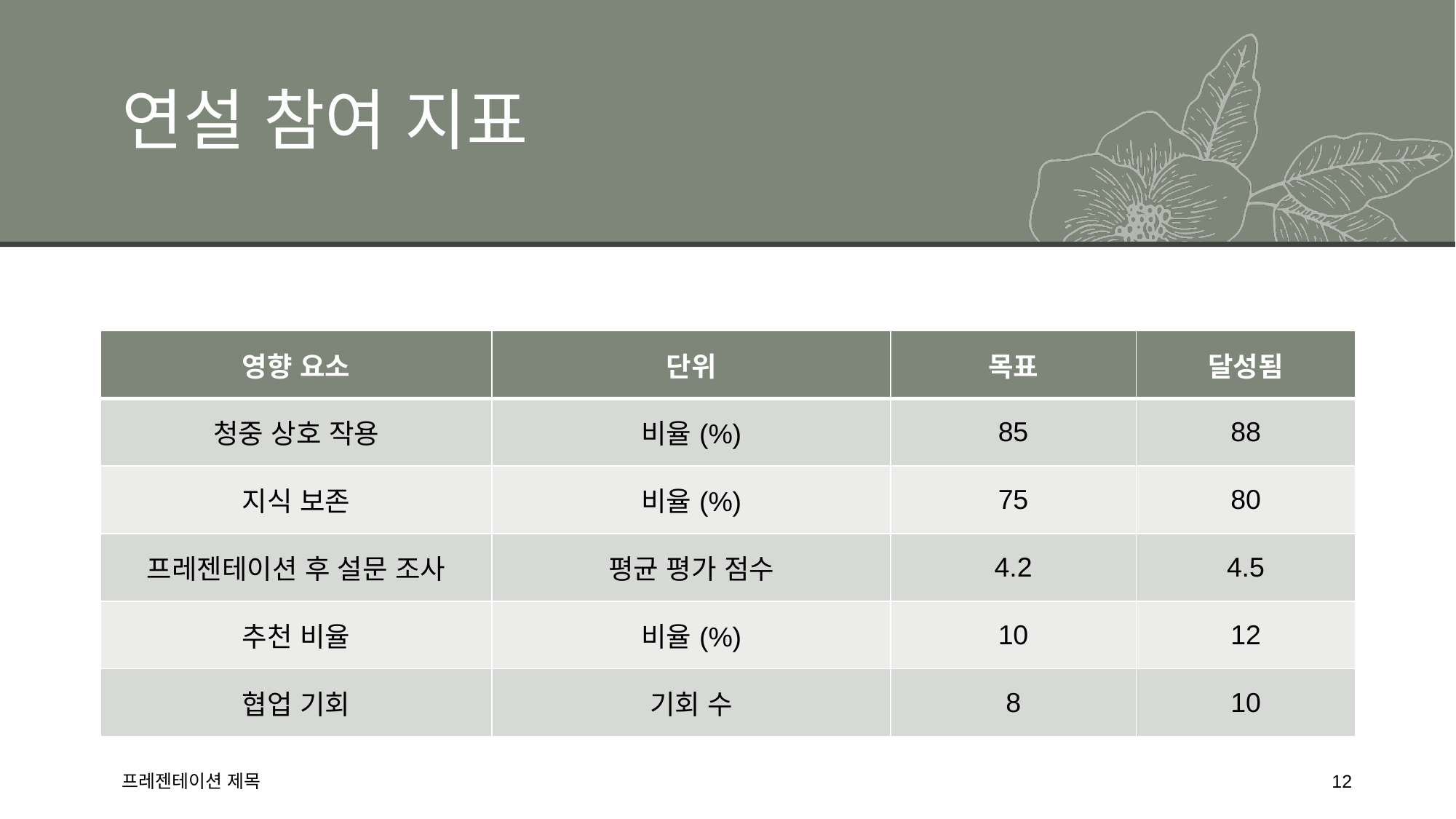

# 연설 참여 지표
| 영향 요소 | 단위 | 목표 | 달성됨 |
| --- | --- | --- | --- |
| 청중 상호 작용 | 비율(%) | 85 | 88 |
| 지식 보존 | 비율(%) | 75 | 80 |
| 프레젠테이션 후 설문 조사 | 평균 평가 점수 | 4.2 | 4.5 |
| 추천 비율 | 비율(%) | 10 | 12 |
| 협업 기회 | 기회 수 | 8 | 10 |
프레젠테이션 제목
12